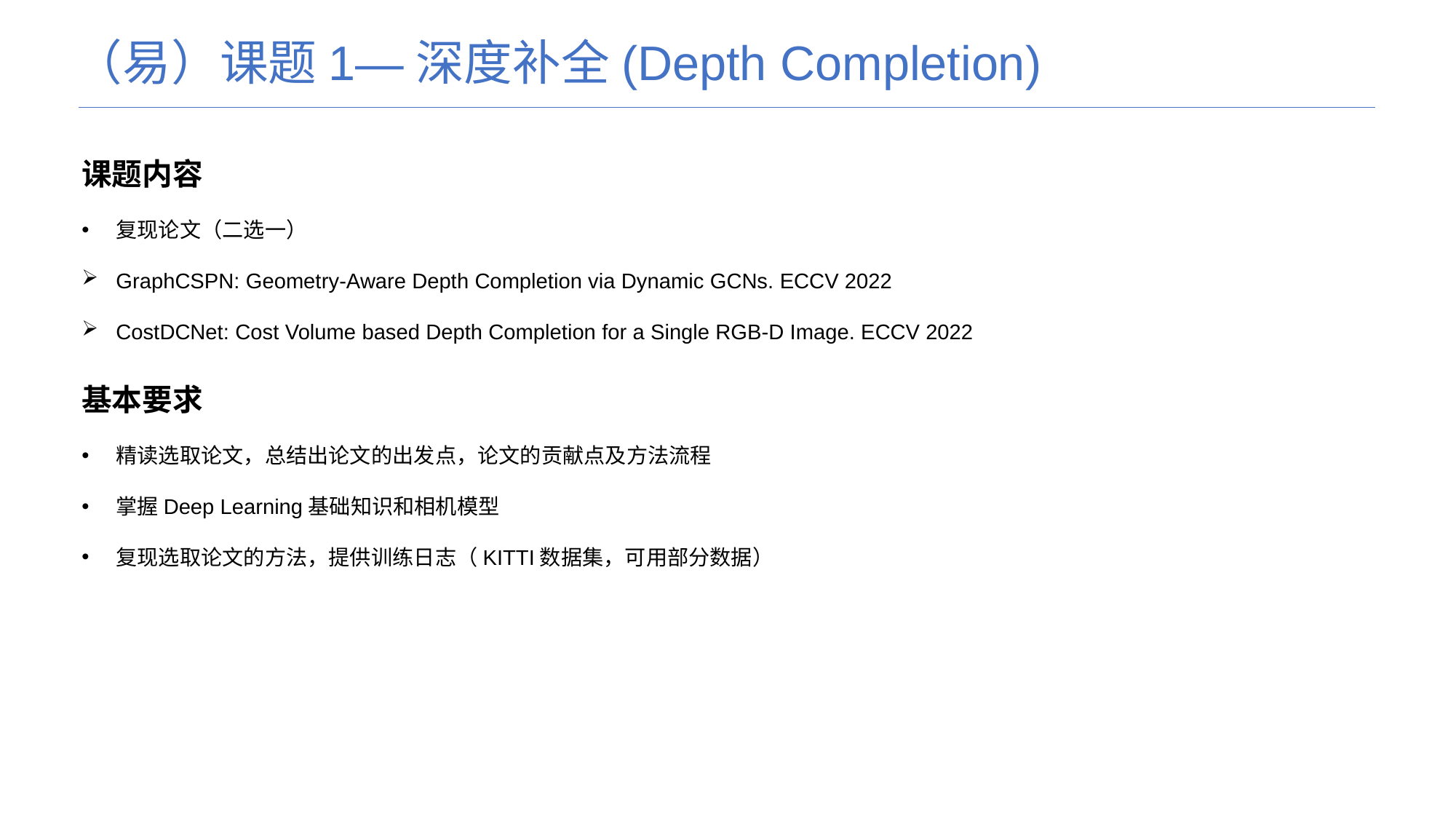

（易）课题1—深度补全(Depth Completion)
课题内容
复现论文（二选一）
GraphCSPN: Geometry-Aware Depth Completion via Dynamic GCNs. ECCV 2022
CostDCNet: Cost Volume based Depth Completion for a Single RGB-D Image. ECCV 2022
基本要求
精读选取论文，总结出论文的出发点，论文的贡献点及方法流程
掌握Deep Learning基础知识和相机模型
复现选取论文的方法，提供训练日志（KITTI数据集，可用部分数据）